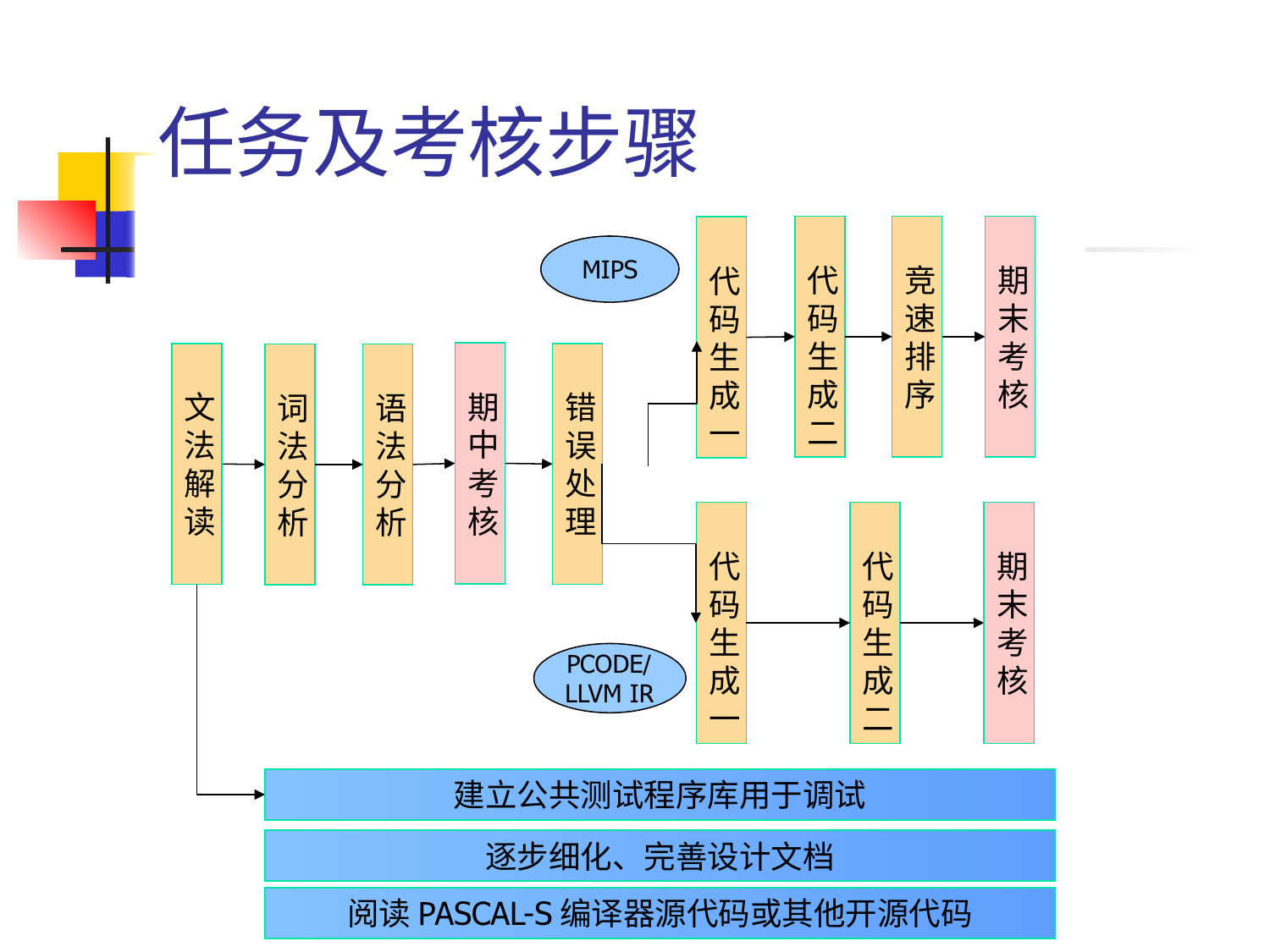

# 任务及考核步骤

代码生成二

竞速排序

期末考核

代码生成一
MIPS

期中考核

文法解读

错误处理

词法分析

语法分析

代码生成一

代码生成二

期末考核

PCODE/
LLVM IR
建立公共测试程序库用于调试
逐步细化、完善设计文档
阅读PASCAL-S编译器源代码或其他开源代码